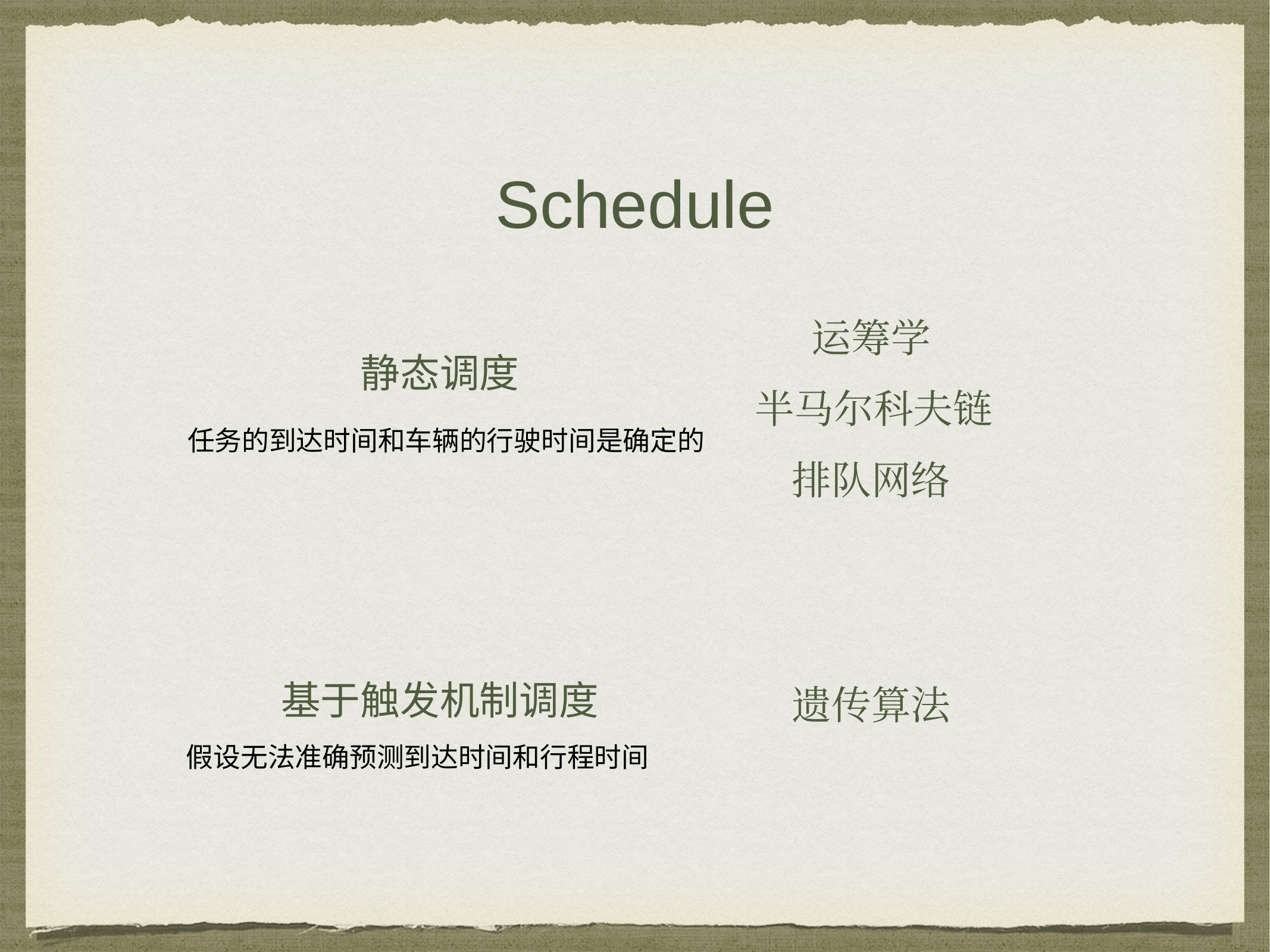

Schedule
运筹学
静态调度
半马尔科夫链
任务的到达时间和车辆的行驶时间是确定的
排队网络
基于触发机制调度
遗传算法
假设无法准确预测到达时间和行程时间